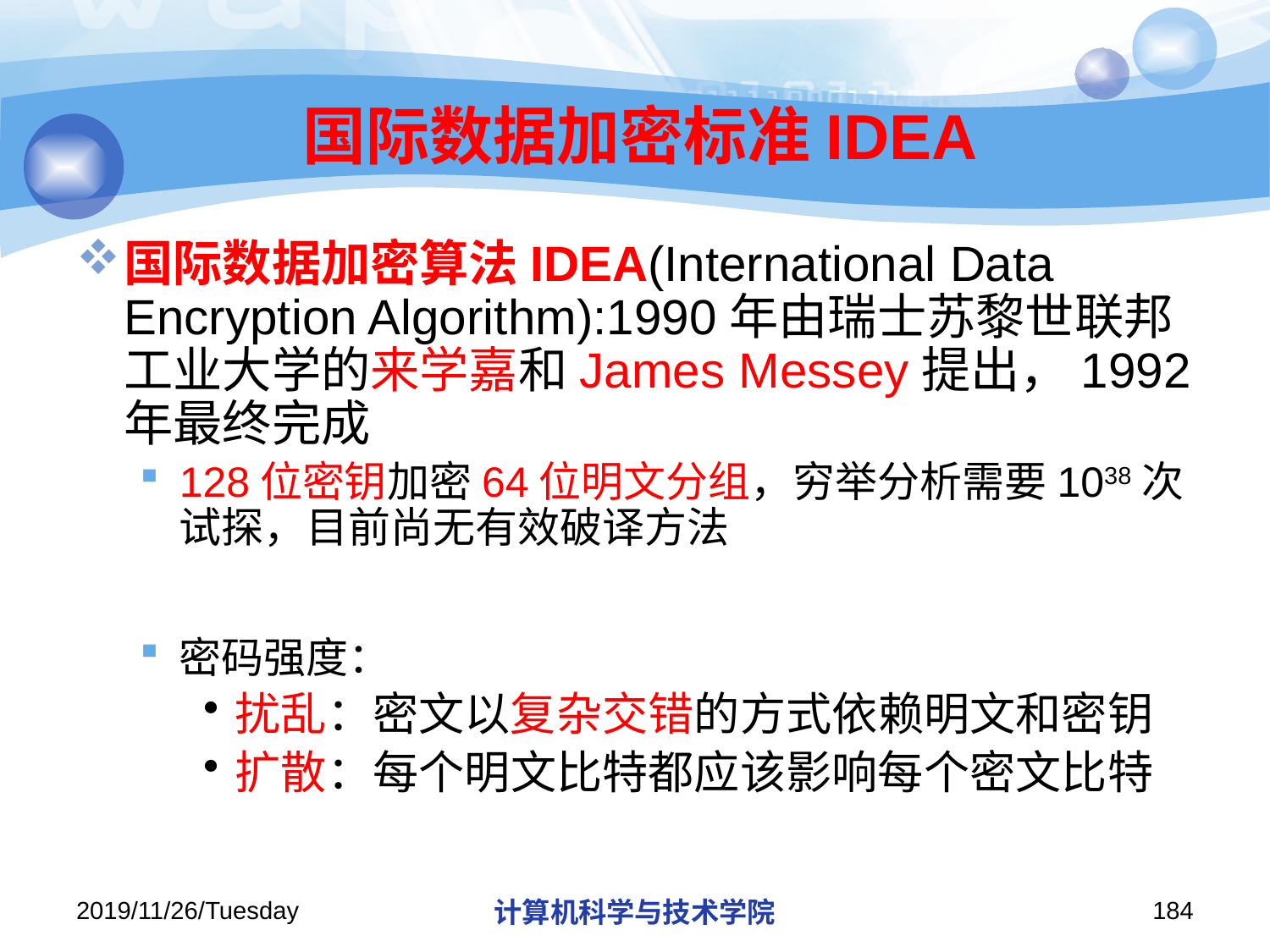

# 国际数据加密标准IDEA
国际数据加密算法IDEA(International Data Encryption Algorithm):1990年由瑞士苏黎世联邦工业大学的来学嘉和James Messey提出，1992年最终完成
128位密钥加密64位明文分组，穷举分析需要1038次试探，目前尚无有效破译方法

密码强度：
扰乱：密文以复杂交错的方式依赖明文和密钥
扩散：每个明文比特都应该影响每个密文比特
2019/11/26/Tuesday
计算机科学与技术学院
184